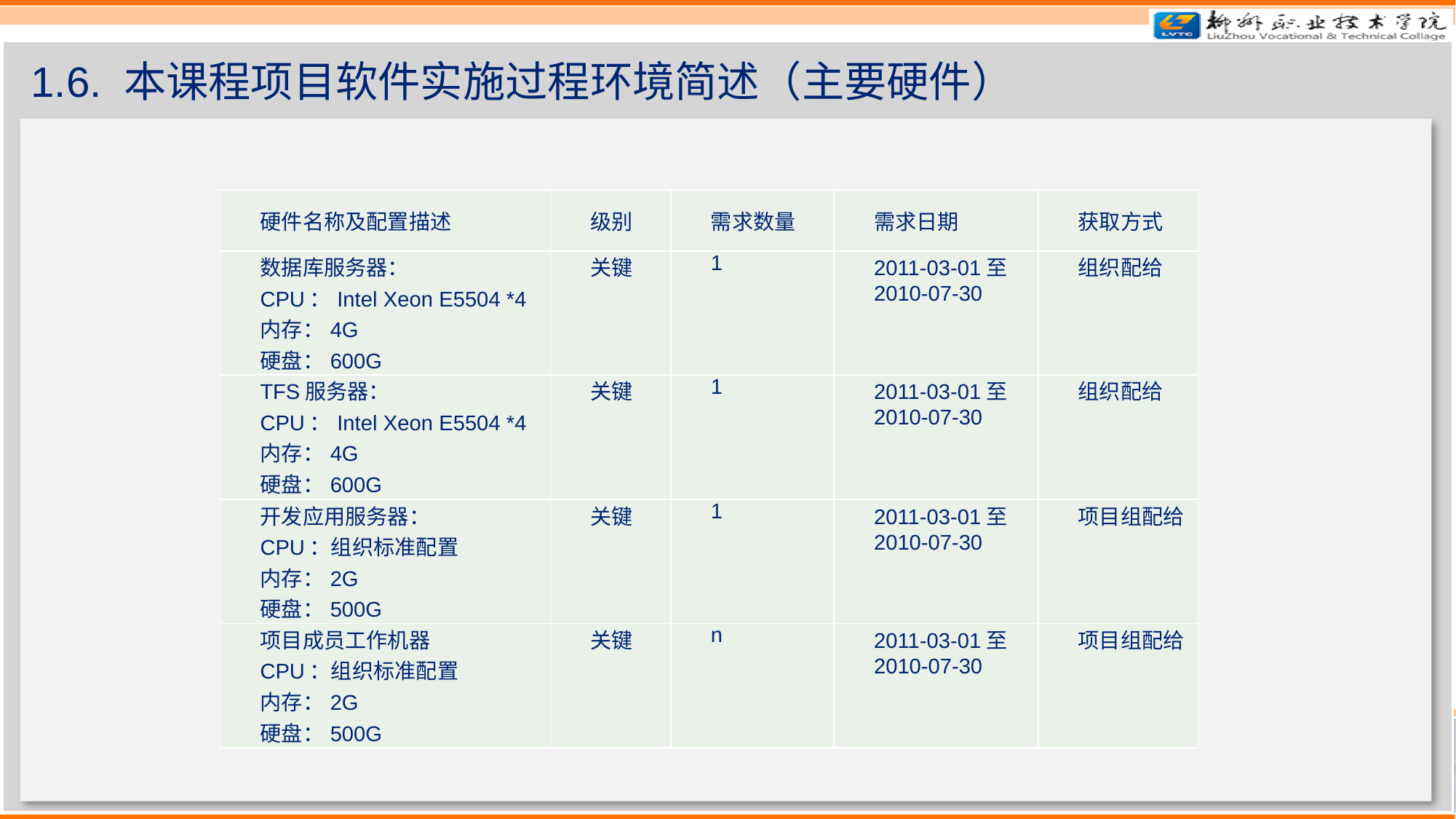

# 1.6. 本课程项目软件实施过程环境简述（主要硬件）
| 硬件名称及配置描述 | 级别 | 需求数量 | 需求日期 | 获取方式 |
| --- | --- | --- | --- | --- |
| 数据库服务器： CPU：Intel Xeon E5504 \*4 内存：4G 硬盘：600G | 关键 | 1 | 2011-03-01至 2010-07-30 | 组织配给 |
| TFS服务器： CPU：Intel Xeon E5504 \*4 内存：4G 硬盘：600G | 关键 | 1 | 2011-03-01至 2010-07-30 | 组织配给 |
| 开发应用服务器： CPU：组织标准配置 内存：2G 硬盘：500G | 关键 | 1 | 2011-03-01至 2010-07-30 | 项目组配给 |
| 项目成员工作机器 CPU：组织标准配置 内存：2G 硬盘：500G | 关键 | n | 2011-03-01至 2010-07-30 | 项目组配给 |